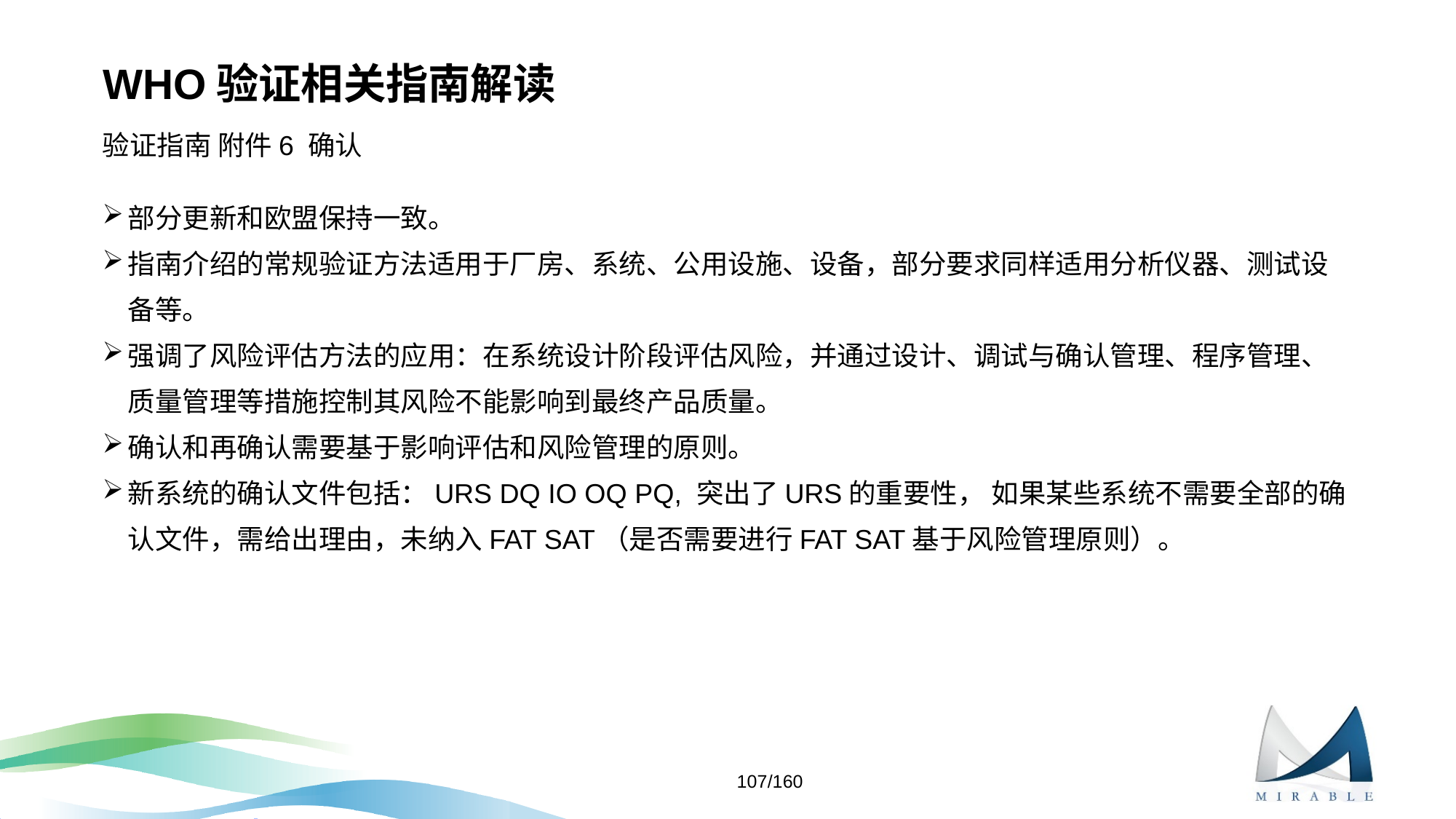

# WHO验证相关指南解读
验证指南 附件6 确认
部分更新和欧盟保持一致。
指南介绍的常规验证方法适用于厂房、系统、公用设施、设备，部分要求同样适用分析仪器、测试设备等。
强调了风险评估方法的应用：在系统设计阶段评估风险，并通过设计、调试与确认管理、程序管理、质量管理等措施控制其风险不能影响到最终产品质量。
确认和再确认需要基于影响评估和风险管理的原则。
新系统的确认文件包括：URS DQ IO OQ PQ, 突出了URS的重要性， 如果某些系统不需要全部的确认文件，需给出理由，未纳入FAT SAT（是否需要进行FAT SAT基于风险管理原则）。
107/160